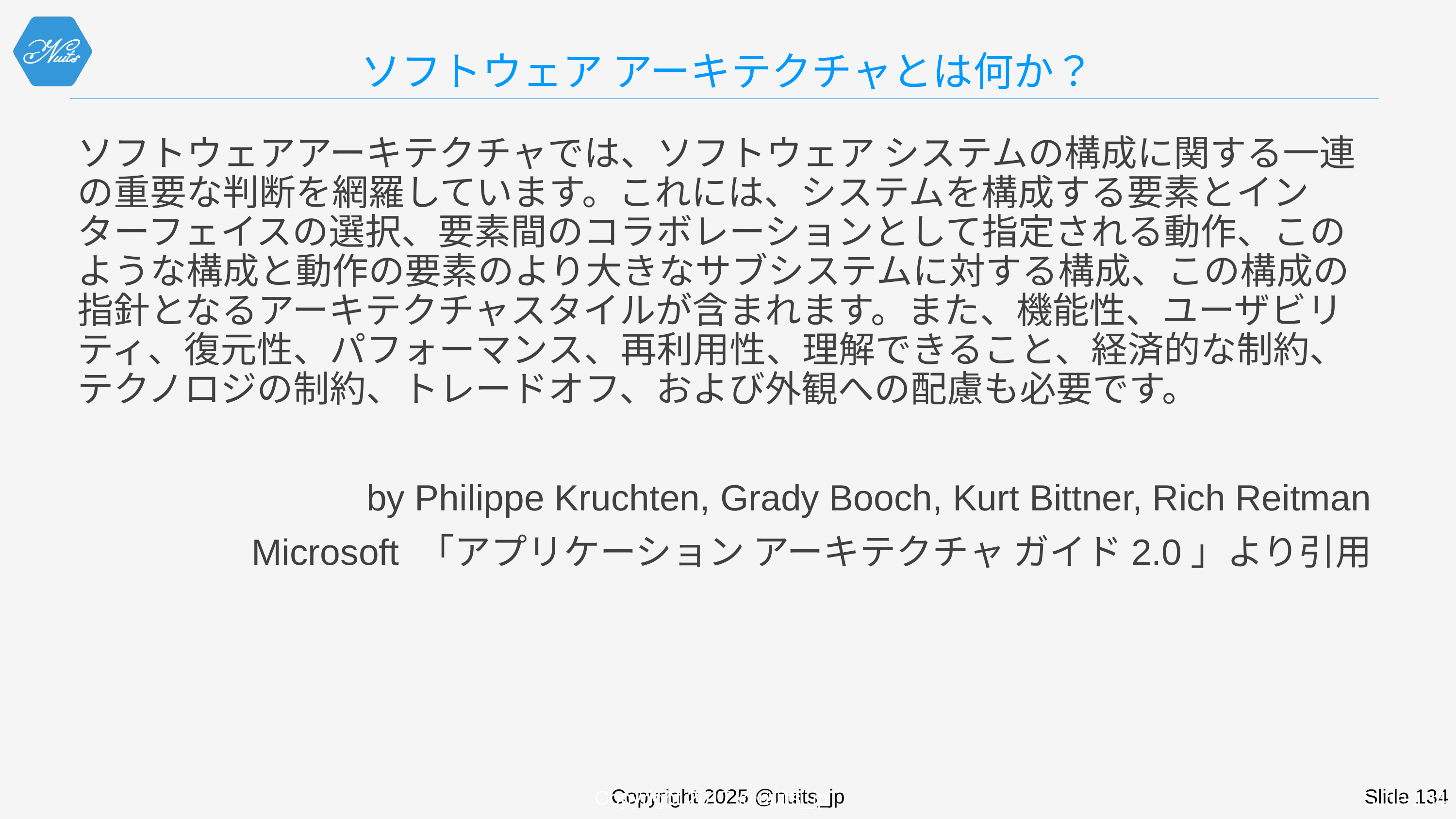

# ソフトウェア アーキテクチャとは何か？
ソフトウェアアーキテクチャでは、ソフトウェア システムの構成に関する一連の重要な判断を網羅しています。これには、システムを構成する要素とインターフェイスの選択、要素間のコラボレーションとして指定される動作、このような構成と動作の要素のより大きなサブシステムに対する構成、この構成の指針となるアーキテクチャスタイルが含まれます。また、機能性、ユーザビリティ、復元性、パフォーマンス、再利用性、理解できること、経済的な制約、テクノロジの制約、トレードオフ、および外観への配慮も必要です。

by Philippe Kruchten, Grady Booch, Kurt Bittner, Rich Reitman
Microsoft 「アプリケーション アーキテクチャ ガイド2.0」より引用
Copyright 2017 @nuits_jp
Slide 134